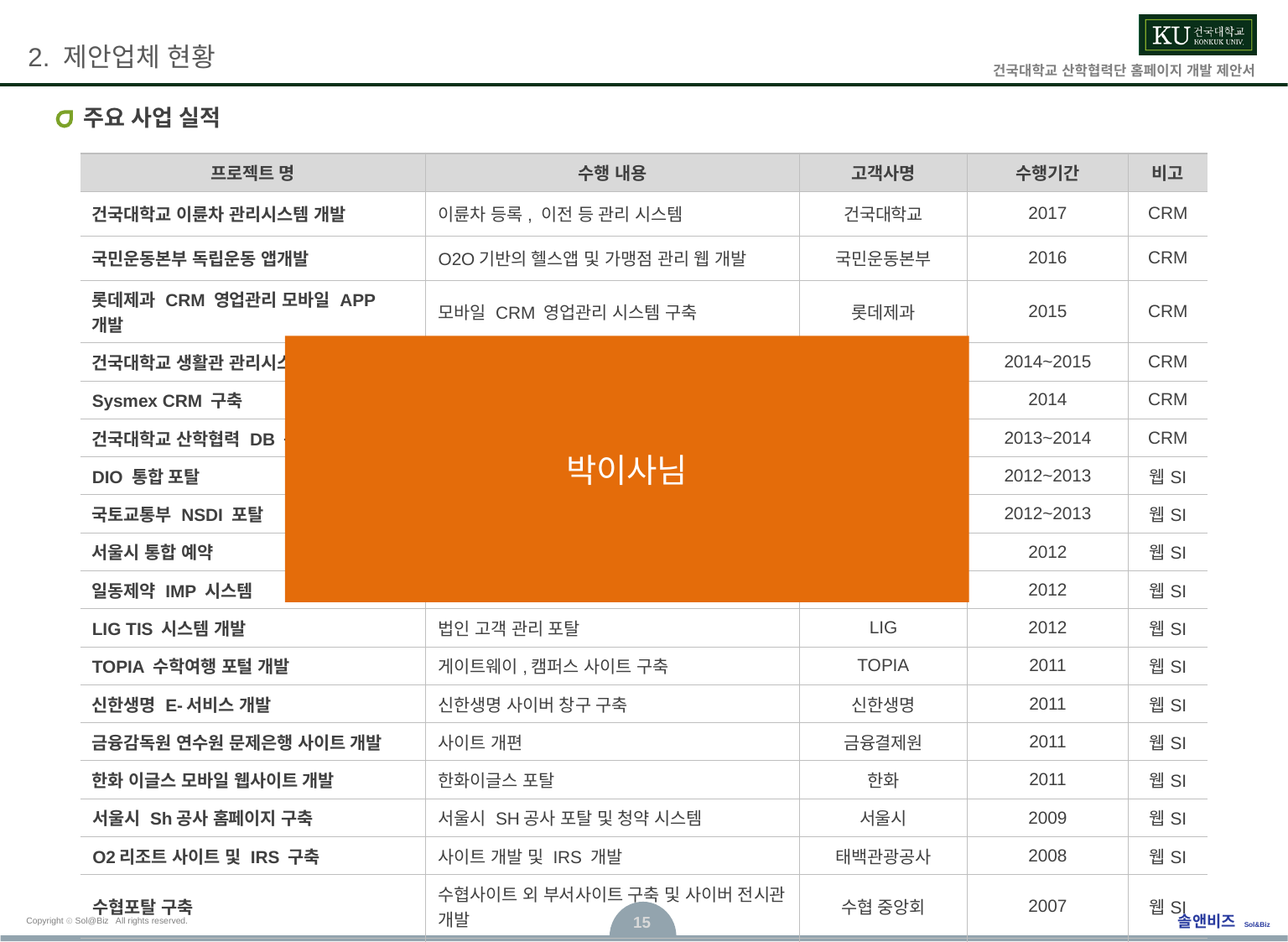

# 주요 사업 실적
| 프로젝트 명 | 수행 내용 | 고객사명 | 수행기간 | 비고 |
| --- | --- | --- | --- | --- |
| 건국대학교 이륜차 관리시스템 개발 | 이륜차 등록, 이전 등 관리 시스템 | 건국대학교 | 2017 | CRM |
| 국민운동본부 독립운동 앱개발 | O2O기반의 헬스앱 및 가맹점 관리 웹 개발 | 국민운동본부 | 2016 | CRM |
| 롯데제과 CRM 영업관리 모바일 APP 개발 | 모바일 CRM 영업관리 시스템 구축 | 롯데제과 | 2015 | CRM |
| 건국대학교 생활관 관리시스템구축 | 생활관 접수 및 배정 관리 시스템 | 건국대학교 | 2014~2015 | CRM |
| Sysmex CRM 구축 | Sysmex CRM 고객,서비스, 콜센타 구축 | Sysmex 코리아 | 2014 | CRM |
| 건국대학교 산학협력 DB 구축 | 산학협력 DB 정보 및 관리서비스 개발 | 건국대학교 | 2013~2014 | CRM |
| DIO 통합 포탈 | 국내, 해외 통합 포탈, 교육, 쇼핑몰 | DIO | 2012~2013 | 웹SI |
| 국토교통부 NSDI 포탈 | 국내, 해외 고객 기관을 위한 정보 포탈 | 국토교통부 | 2012~2013 | 웹SI |
| 서울시 통합 예약 | 서울시 통합 예약 시스템 | 서울시 | 2012 | 웹SI |
| 일동제약 IMP 시스템 | 신 마케팅 시스템 | 일동제약 | 2012 | 웹SI |
| LIG TIS 시스템 개발 | 법인 고객 관리 포탈 | LIG | 2012 | 웹SI |
| TOPIA 수학여행 포털 개발 | 게이트웨이,캠퍼스 사이트 구축 | TOPIA | 2011 | 웹SI |
| 신한생명 E-서비스 개발 | 신한생명 사이버 창구 구축 | 신한생명 | 2011 | 웹SI |
| 금융감독원 연수원 문제은행 사이트 개발 | 사이트 개편 | 금융결제원 | 2011 | 웹SI |
| 한화 이글스 모바일 웹사이트 개발 | 한화이글스 포탈 | 한화 | 2011 | 웹SI |
| 서울시 Sh공사 홈페이지 구축 | 서울시 SH공사 포탈 및 청약 시스템 | 서울시 | 2009 | 웹SI |
| O2리조트 사이트 및 IRS 구축 | 사이트 개발 및 IRS 개발 | 태백관광공사 | 2008 | 웹SI |
| 수협포탈 구축 | 수협사이트 외 부서사이트 구축 및 사이버 전시관 개발 | 수협 중앙회 | 2007 | 웹SI |
| 삼성투자신탁운용 사이트 개발 | 사이트 , 펀드몰 및 펀드스쿨 개발 | 삼성투자신탁운용 | 2006 | 웹SI |
박이사님